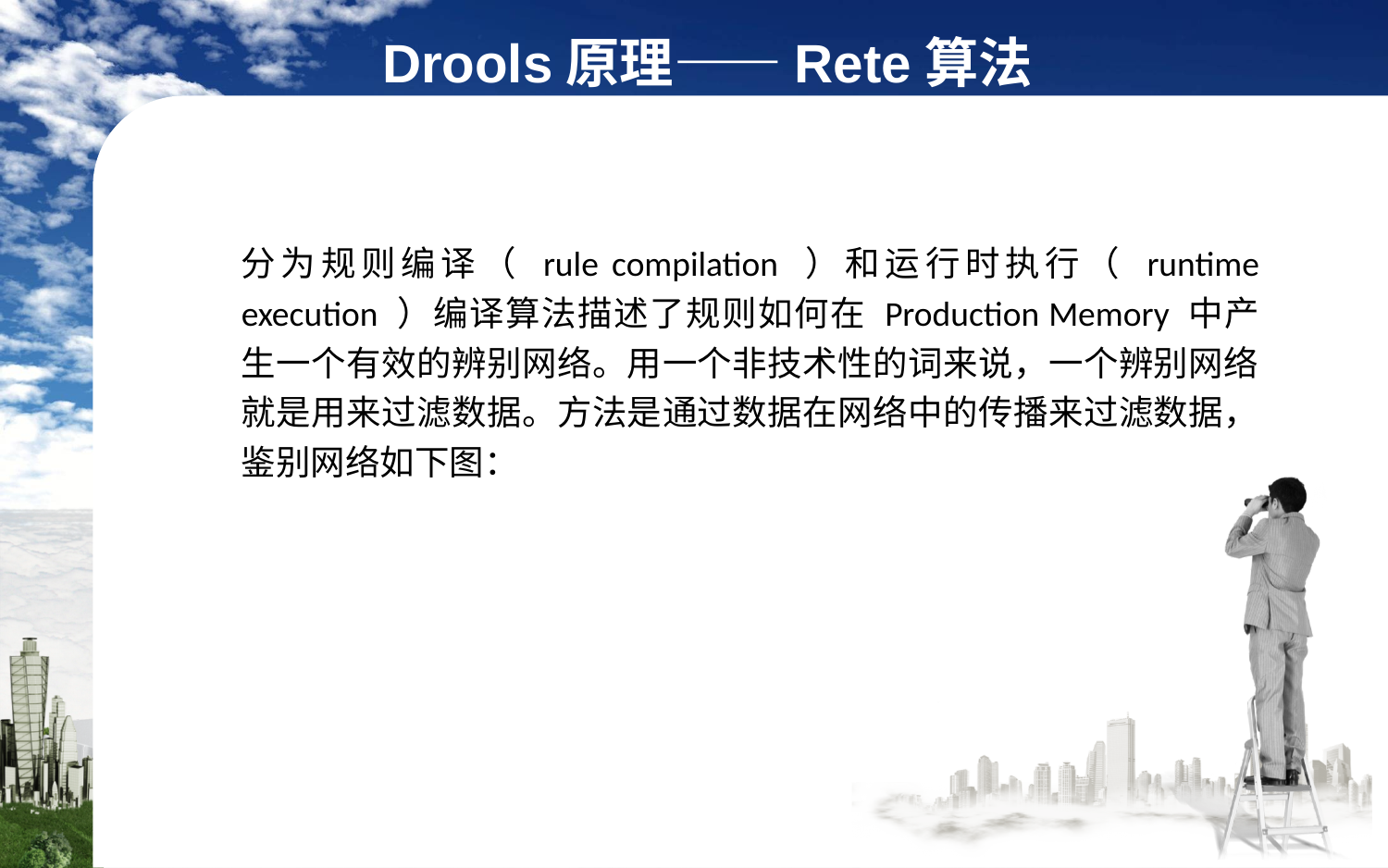

Drools原理——Rete算法
分为规则编译（ rule compilation ）和运行时执行（ runtime execution ）编译算法描述了规则如何在 Production Memory 中产生一个有效的辨别网络。用一个非技术性的词来说，一个辨别网络就是用来过滤数据。方法是通过数据在网络中的传播来过滤数据，鉴别网络如下图：